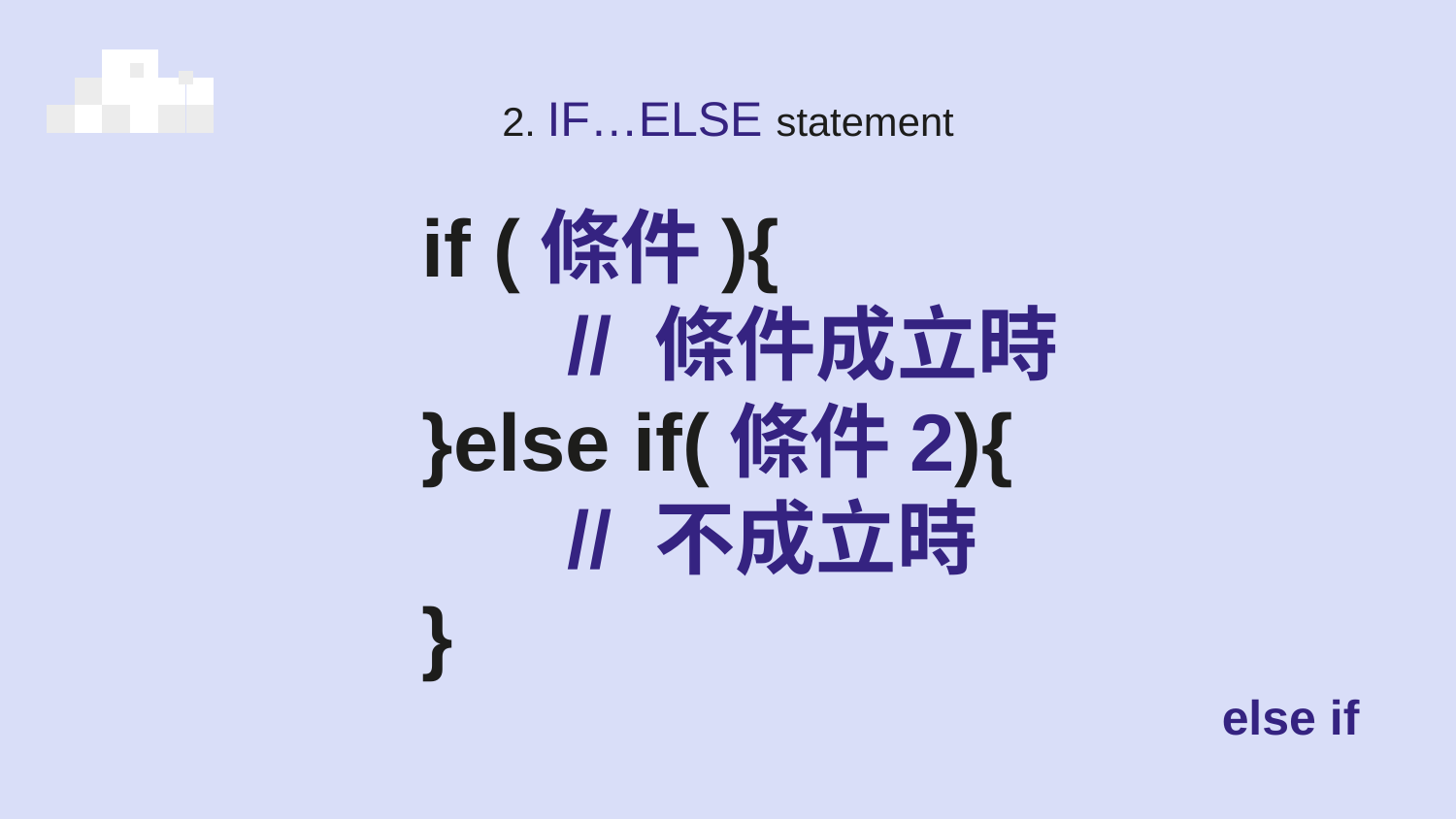

# 2. IF…ELSE statement
if (條件){
	// 條件成立時
}else if(條件2){
	// 不成立時
}
else if